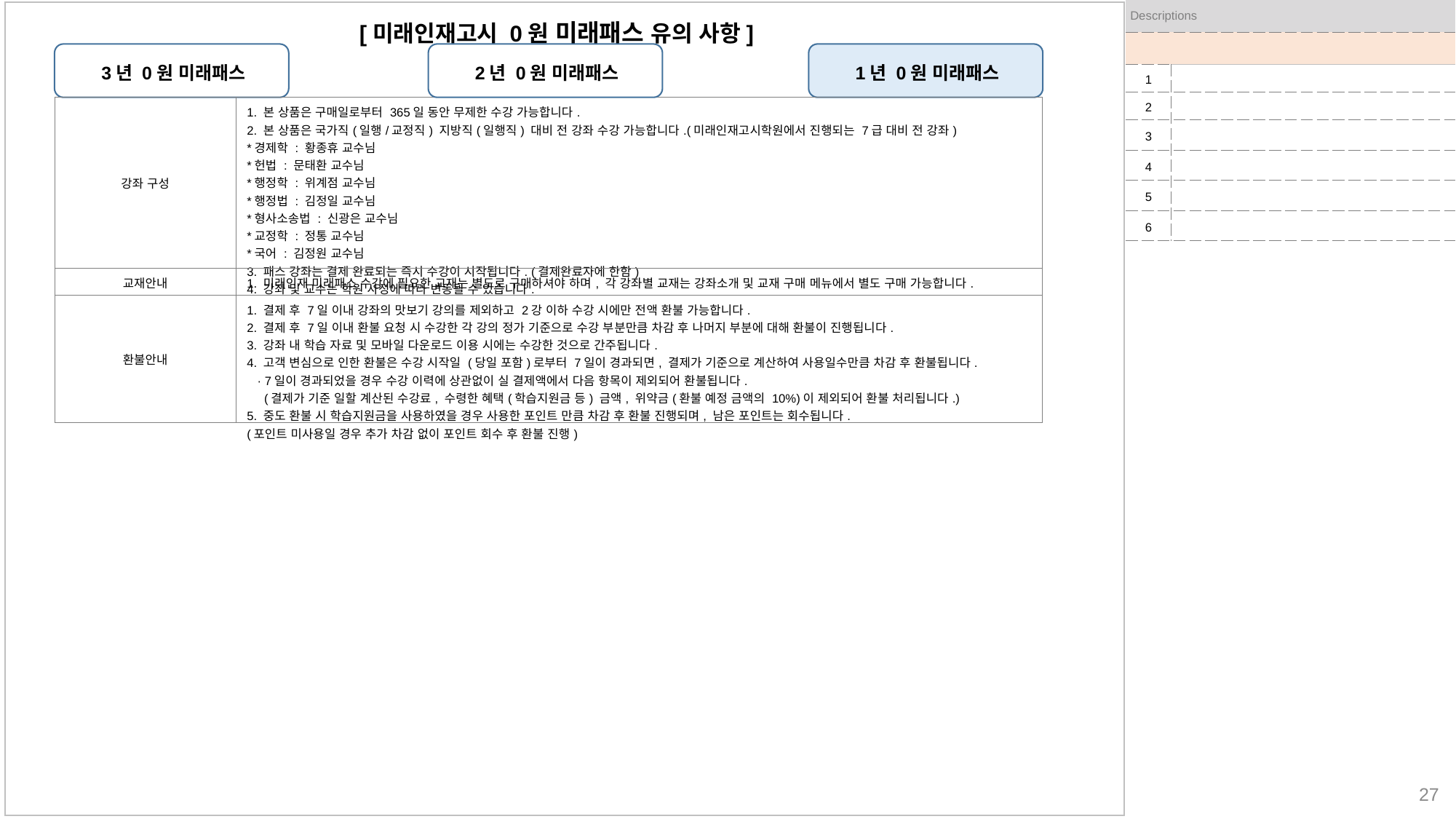

| Descriptions |  |
| --- | --- |
|  |  |
| 1 |  |
| 2 |  |
| 3 |  |
| 4 |  |
| 5 |  |
| 6 |  |
[미래인재고시 0원 미래패스 유의 사항]

3년 0원 미래패스
2년 0원 미래패스
1년 0원 미래패스
| 강좌 구성 | 1. 본 상품은 구매일로부터 365일 동안 무제한 수강 가능합니다. 2. 본 상품은 국가직(일행/교정직) 지방직(일행직) 대비 전 강좌 수강 가능합니다.(미래인재고시학원에서 진행되는 7급 대비 전 강좌) \*경제학 : 황종휴 교수님 \*헌법 : 문태환 교수님 \*행정학 : 위계점 교수님 \*행정법 : 김정일 교수님 \*형사소송법 : 신광은 교수님 \*교정학 : 정통 교수님 \*국어 : 김정원 교수님 3. 패스 강좌는 결제 완료되는 즉시 수강이 시작됩니다. (결제완료자에 한함) 4. 강좌 및 교수는 학원 사정에 따라 변동될 수 있습니다. |
| --- | --- |
| 교재안내 | 1. 미래인재 미래패스 수강에 필요한 교재는 별도로 구매하셔야 하며, 각 강좌별 교재는 강좌소개 및 교재 구매 메뉴에서 별도 구매 가능합니다. |
| 환불안내 | 1. 결제 후 7일 이내 강좌의 맛보기 강의를 제외하고 2강 이하 수강 시에만 전액 환불 가능합니다. 2. 결제 후 7일 이내 환불 요청 시 수강한 각 강의 정가 기준으로 수강 부분만큼 차감 후 나머지 부분에 대해 환불이 진행됩니다. 3. 강좌 내 학습 자료 및 모바일 다운로드 이용 시에는 수강한 것으로 간주됩니다. 4. 고객 변심으로 인한 환불은 수강 시작일 (당일 포함)로부터 7일이 경과되면, 결제가 기준으로 계산하여 사용일수만큼 차감 후 환불됩니다. · 7일이 경과되었을 경우 수강 이력에 상관없이 실 결제액에서 다음 항목이 제외되어 환불됩니다. (결제가 기준 일할 계산된 수강료, 수령한 혜택(학습지원금 등) 금액, 위약금(환불 예정 금액의 10%)이 제외되어 환불 처리됩니다.) 5. 중도 환불 시 학습지원금을 사용하였을 경우 사용한 포인트 만큼 차감 후 환불 진행되며, 남은 포인트는 회수됩니다. (포인트 미사용일 경우 추가 차감 없이 포인트 회수 후 환불 진행) |
27